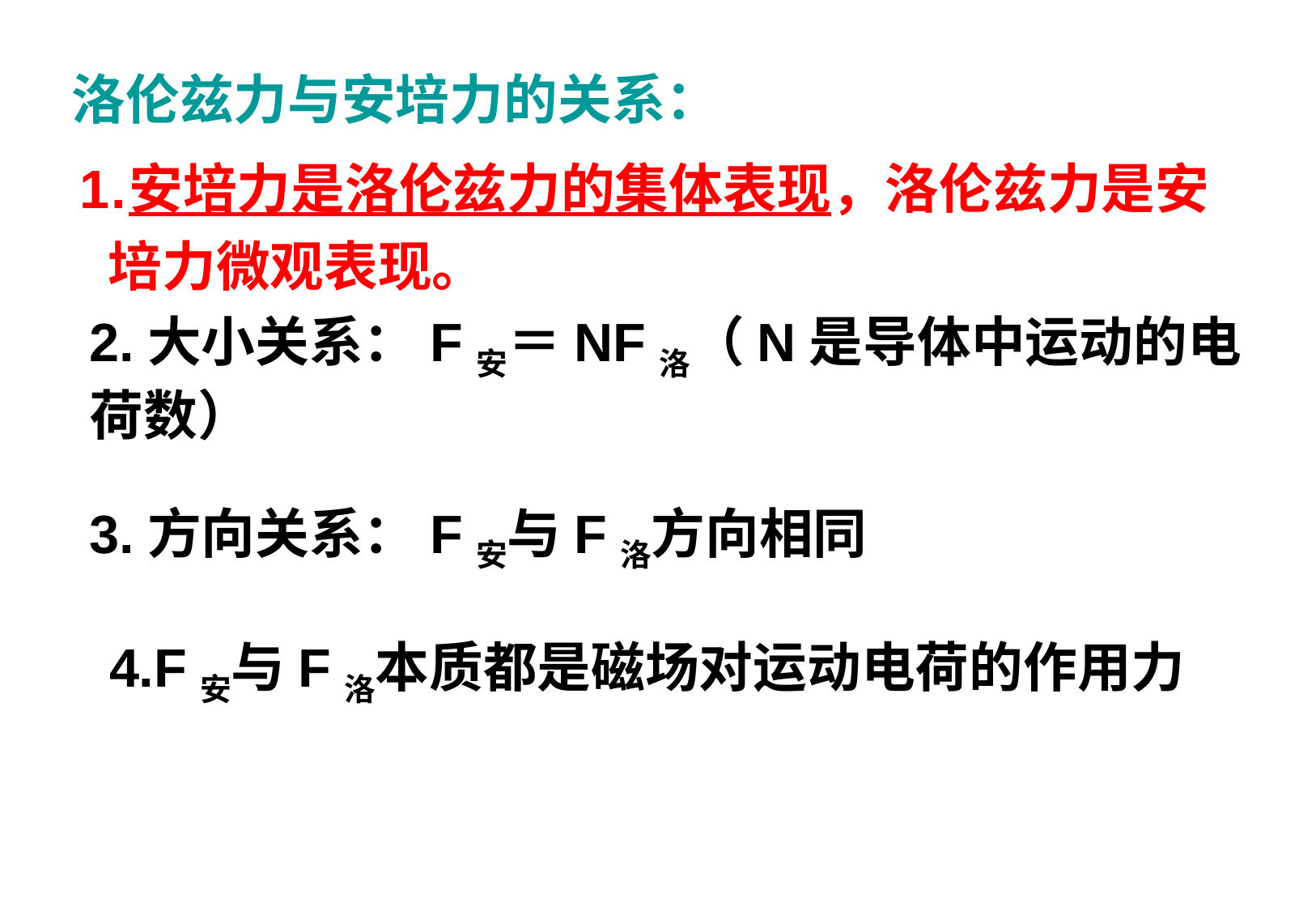

洛伦兹力与安培力的关系：
安培力是洛伦兹力的集体表现，洛伦兹力是安培力微观表现。
2.大小关系：F安＝NF洛（N是导体中运动的电荷数）
3.方向关系：F安与F洛方向相同
4.F安与F洛本质都是磁场对运动电荷的作用力